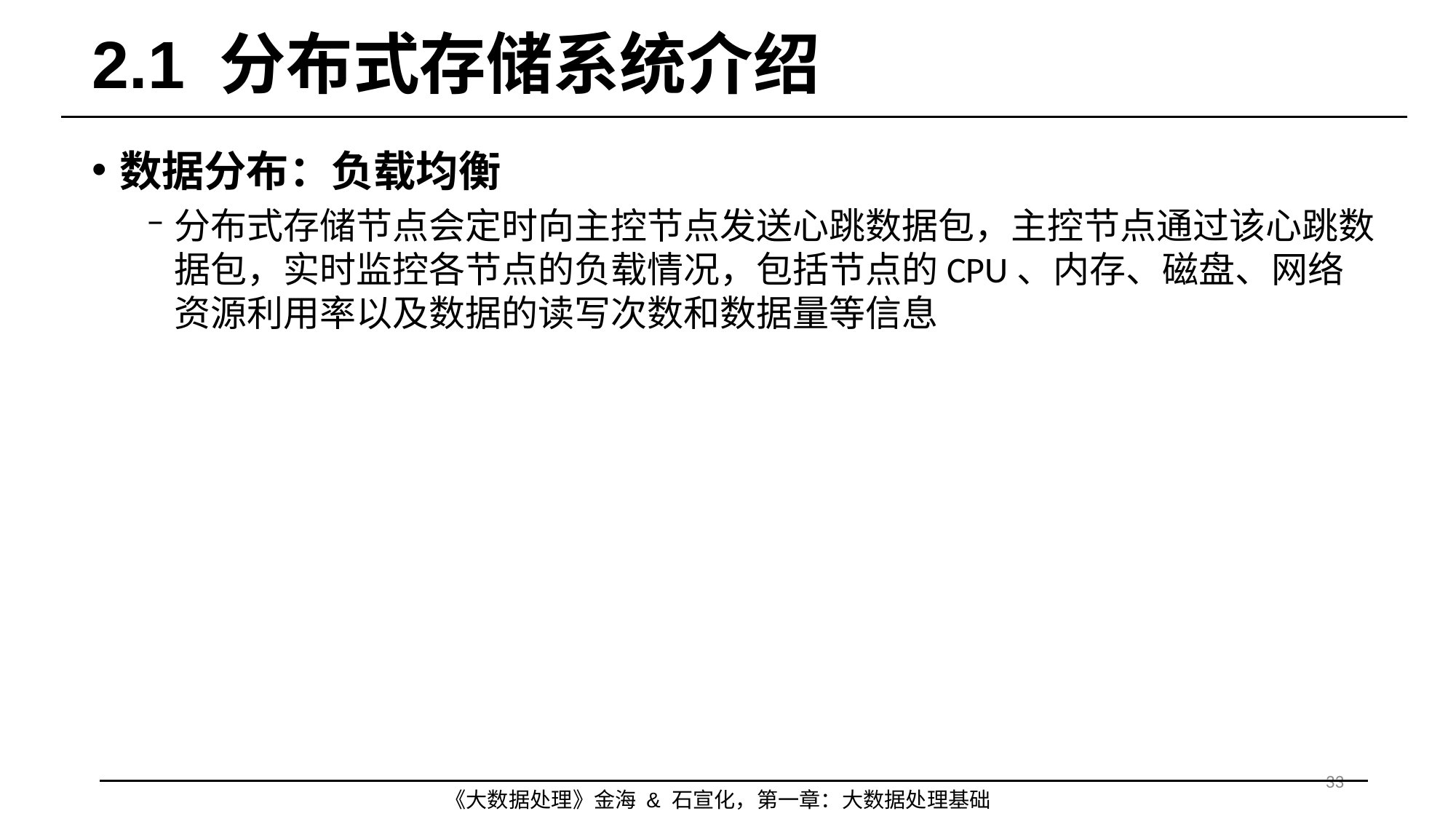

# 2.1 分布式存储系统介绍
数据分布：负载均衡
分布式存储节点会定时向主控节点发送心跳数据包，主控节点通过该心跳数据包，实时监控各节点的负载情况，包括节点的CPU、内存、磁盘、网络资源利用率以及数据的读写次数和数据量等信息
33